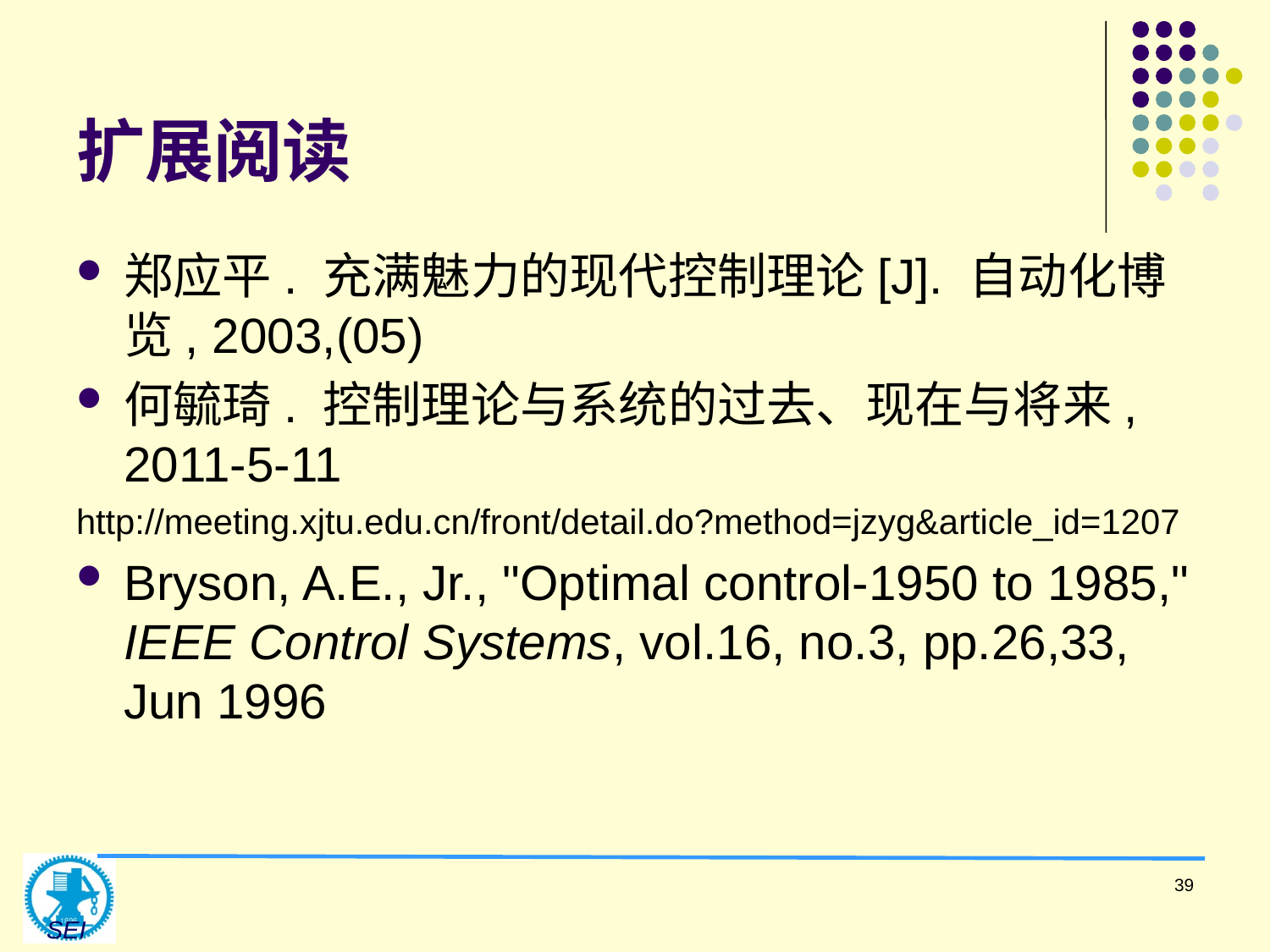

# 扩展阅读
郑应平. 充满魅力的现代控制理论[J]. 自动化博览, 2003,(05)
何毓琦. 控制理论与系统的过去、现在与将来, 2011-5-11
http://meeting.xjtu.edu.cn/front/detail.do?method=jzyg&article_id=1207
Bryson, A.E., Jr., "Optimal control-1950 to 1985," IEEE Control Systems, vol.16, no.3, pp.26,33, Jun 1996
39